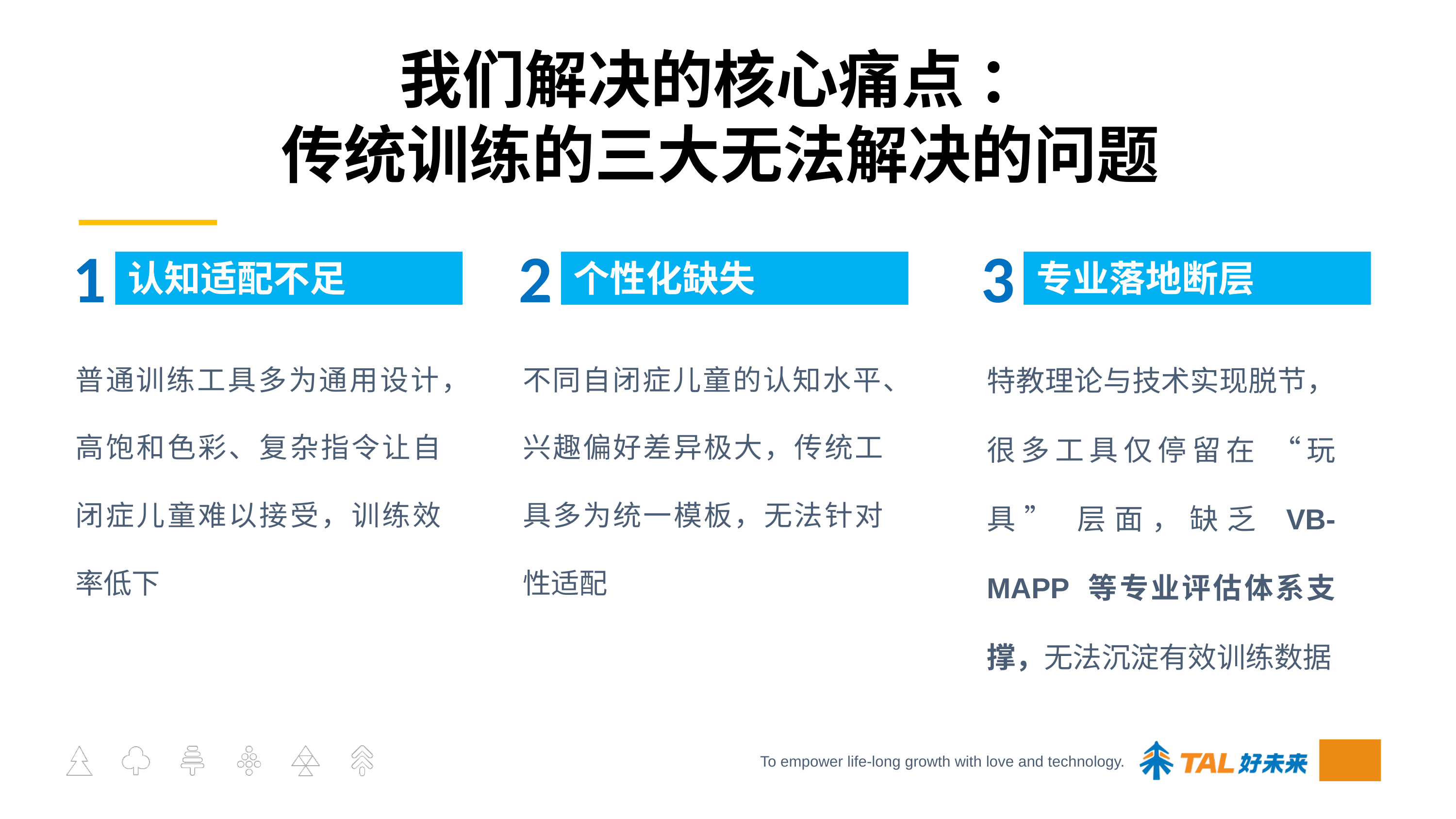

# 我们解决的核心痛点 ： 传统训练的三大无法解决的问题

1
2
3
认知适配不足
个性化缺失
专业落地断层

普通训练工具多为通用设计，高饱和色彩、复杂指令让自闭症儿童难以接受，训练效率低下

不同自闭症儿童的认知水平、兴趣偏好差异极大，传统工具多为统一模板，无法针对性适配
特教理论与技术实现脱节，很多工具仅停留在 “玩具” 层面，缺乏 VB-MAPP 等专业评估体系支撑，无法沉淀有效训练数据